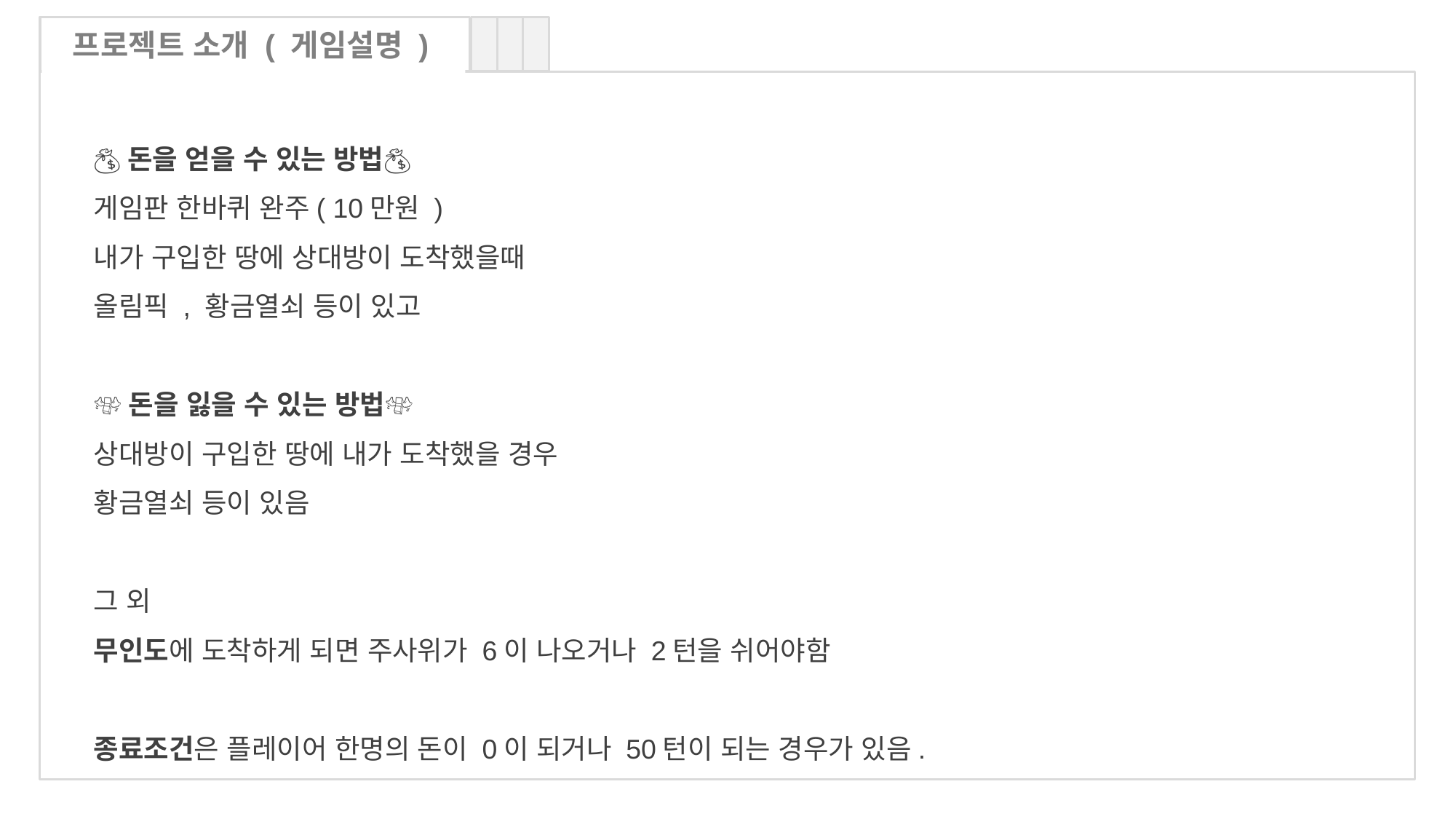

프로젝트 소개 ( 게임설명 )

💰돈을 얻을 수 있는 방법💰
게임판 한바퀴 완주( 10만원 )
내가 구입한 땅에 상대방이 도착했을때
올림픽 , 황금열쇠 등이 있고

💸돈을 잃을 수 있는 방법💸
상대방이 구입한 땅에 내가 도착했을 경우
황금열쇠 등이 있음

그 외
무인도에 도착하게 되면 주사위가 6이 나오거나 2턴을 쉬어야함

종료조건은 플레이어 한명의 돈이 0이 되거나 50턴이 되는 경우가 있음.